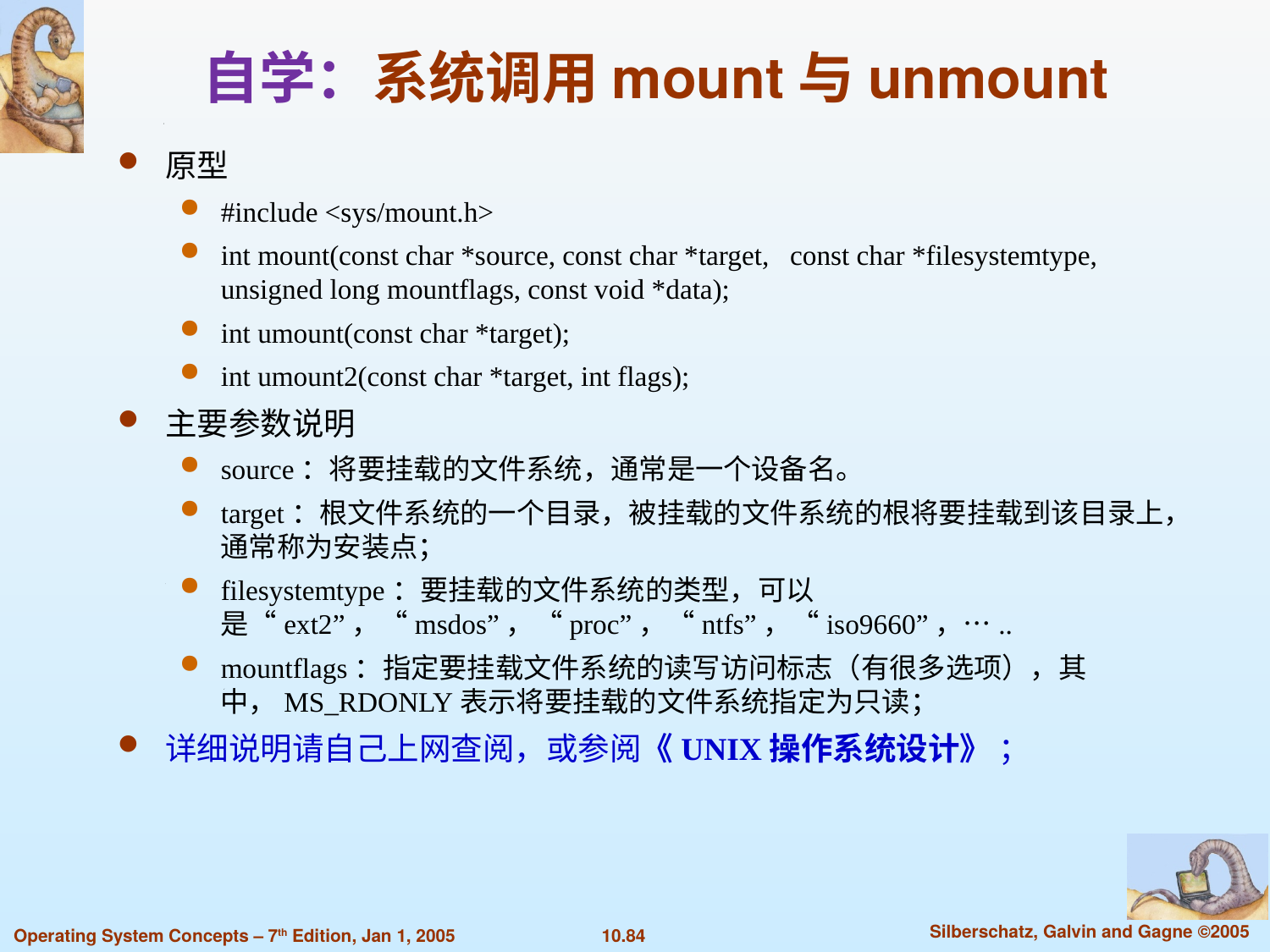

自学：系统调用mount与unmount
原型
#include <sys/mount.h>
int mount(const char *source, const char *target,   const char *filesystemtype, unsigned long mountflags, const void *data);
int umount(const char *target);
int umount2(const char *target, int flags);
主要参数说明
source：将要挂载的文件系统，通常是一个设备名。
target：根文件系统的一个目录，被挂载的文件系统的根将要挂载到该目录上，通常称为安装点；
filesystemtype：要挂载的文件系统的类型，可以是“ext2”，“msdos”，“proc”，“ntfs”，“iso9660”，…..
mountflags：指定要挂载文件系统的读写访问标志（有很多选项），其中，MS_RDONLY表示将要挂载的文件系统指定为只读；
详细说明请自己上网查阅，或参阅《UNIX操作系统设计》 ；